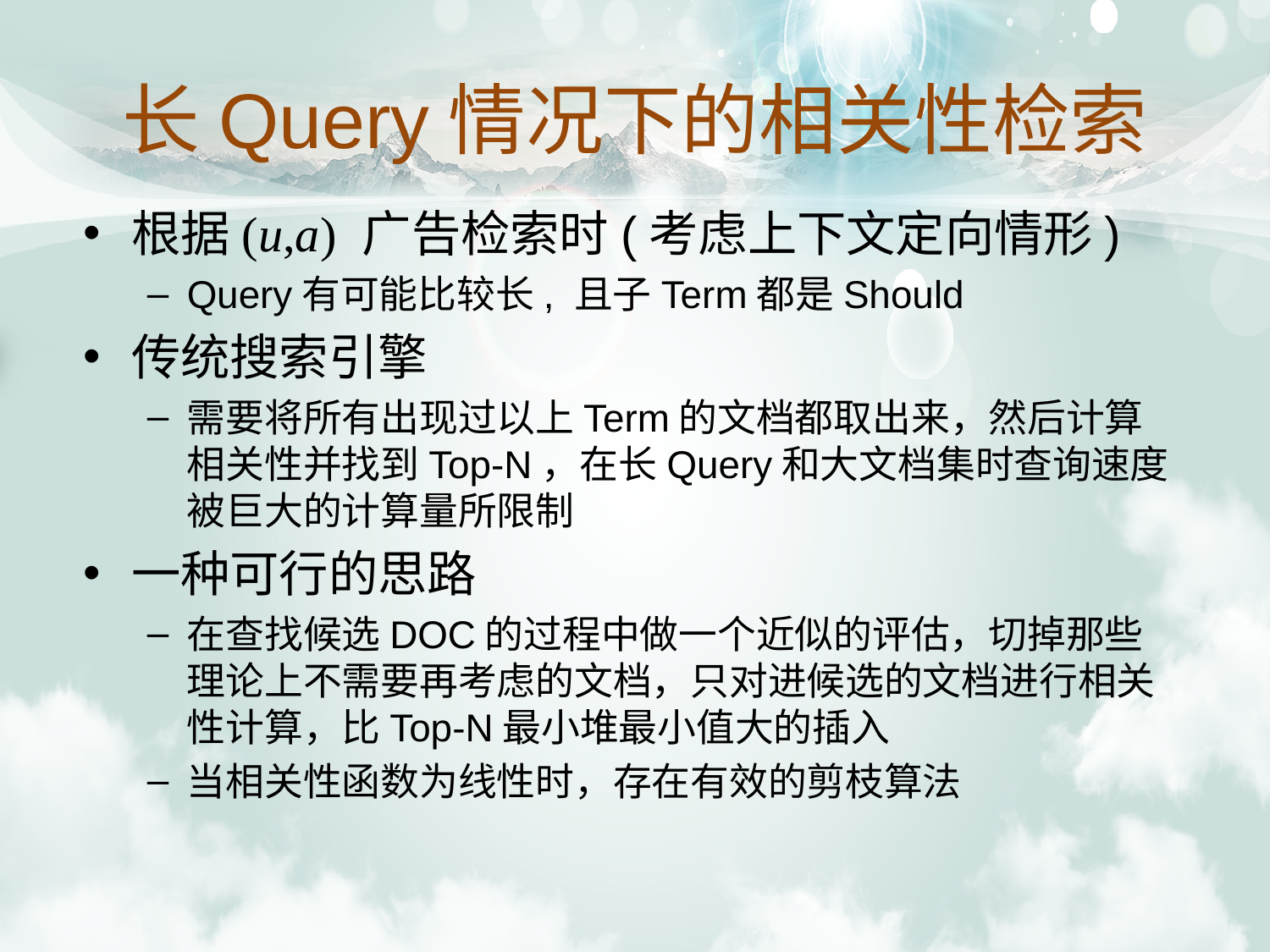

长Query情况下的相关性检索
根据(u,a) 广告检索时(考虑上下文定向情形)
Query有可能比较长, 且子Term都是Should
传统搜索引擎
需要将所有出现过以上Term的文档都取出来，然后计算相关性并找到Top-N，在长Query和大文档集时查询速度被巨大的计算量所限制
一种可行的思路
在查找候选DOC的过程中做一个近似的评估，切掉那些理论上不需要再考虑的文档，只对进候选的文档进行相关性计算，比Top-N最小堆最小值大的插入
当相关性函数为线性时，存在有效的剪枝算法